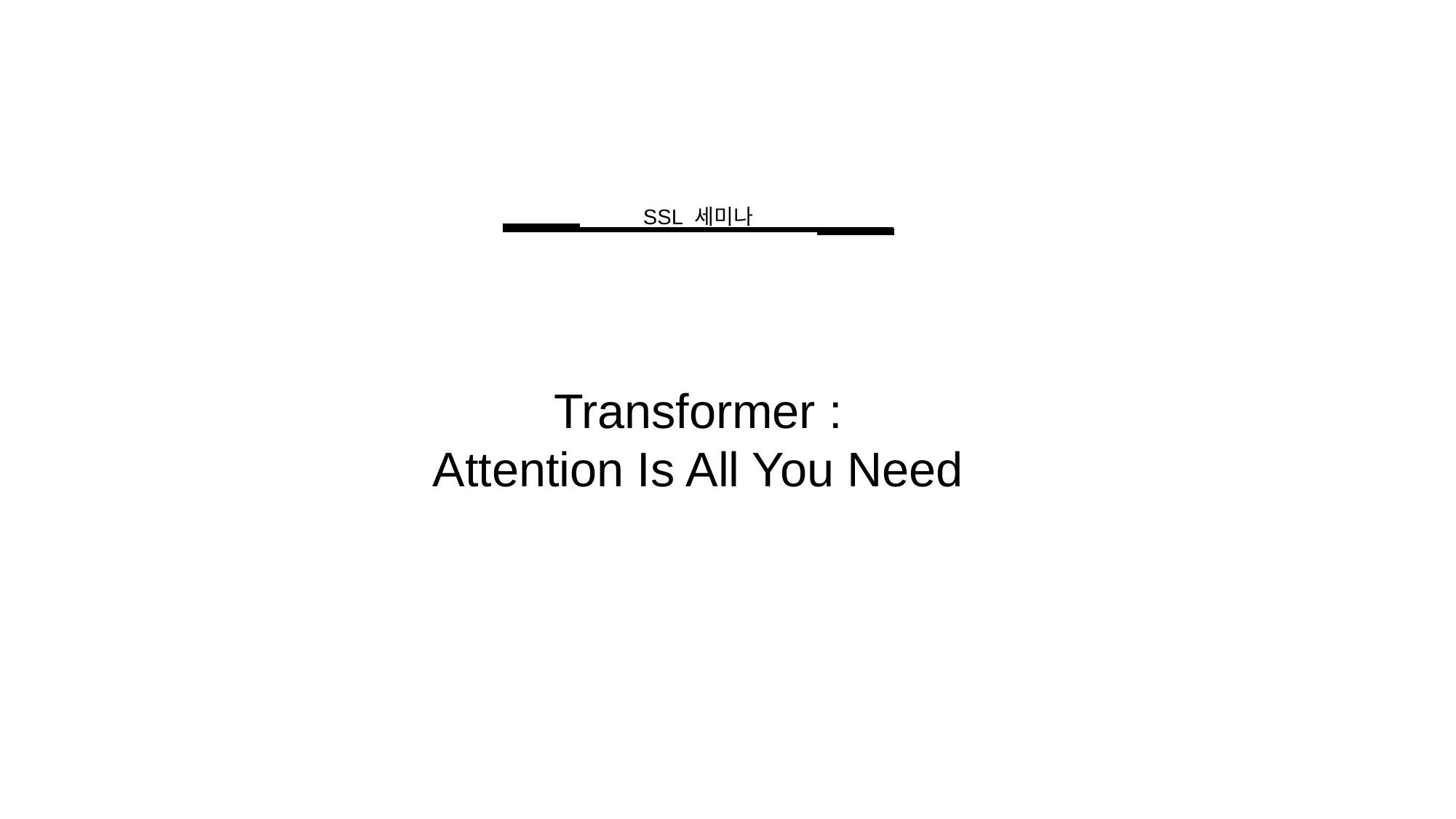

SSL 세미나

 Transformer :
Attention Is All You Need